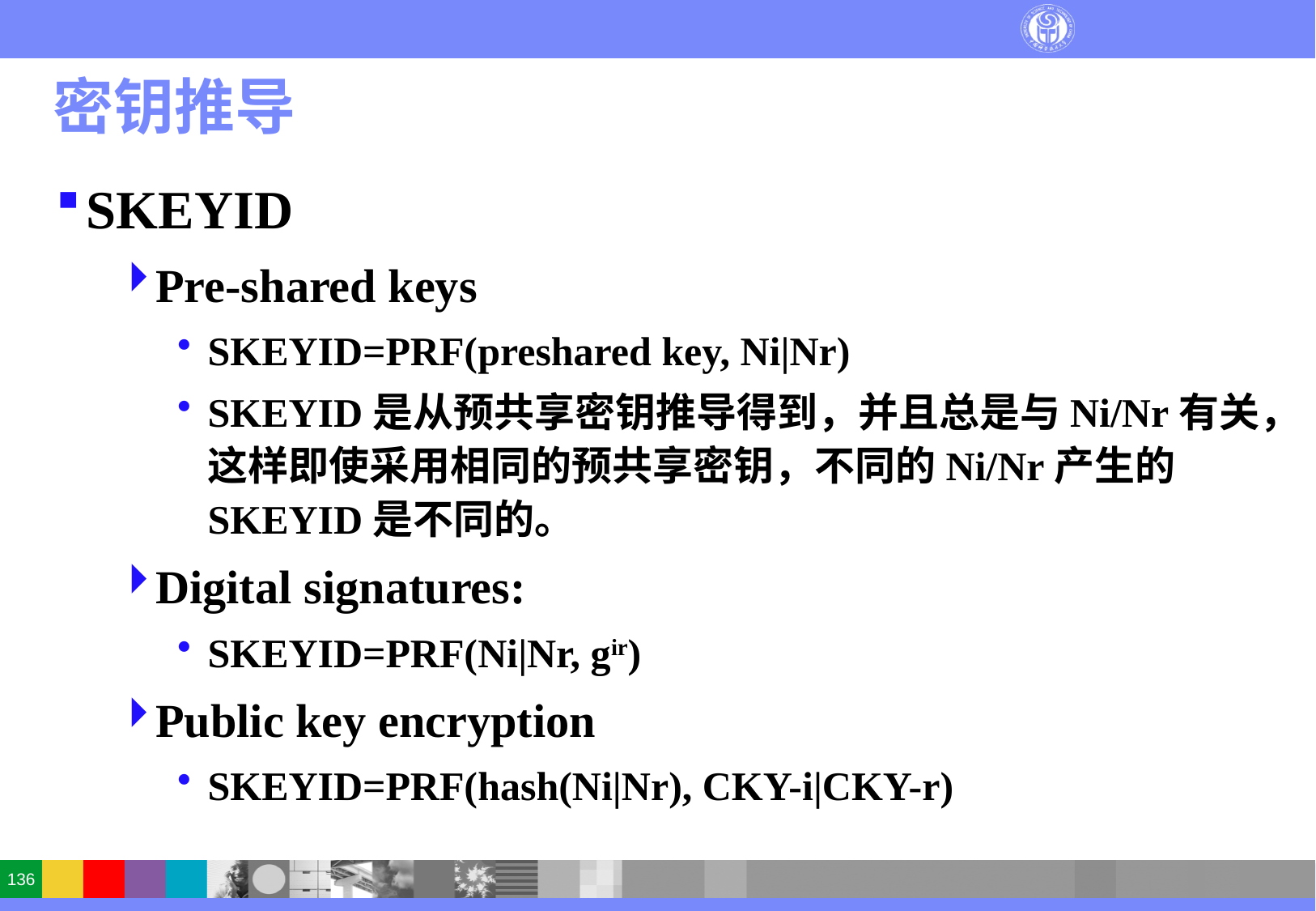

# 密钥推导
SKEYID
Pre-shared keys
SKEYID=PRF(preshared key, Ni|Nr)
SKEYID是从预共享密钥推导得到，并且总是与Ni/Nr有关，这样即使采用相同的预共享密钥，不同的Ni/Nr产生的SKEYID是不同的。
Digital signatures:
SKEYID=PRF(Ni|Nr, gir)
Public key encryption
SKEYID=PRF(hash(Ni|Nr), CKY-i|CKY-r)